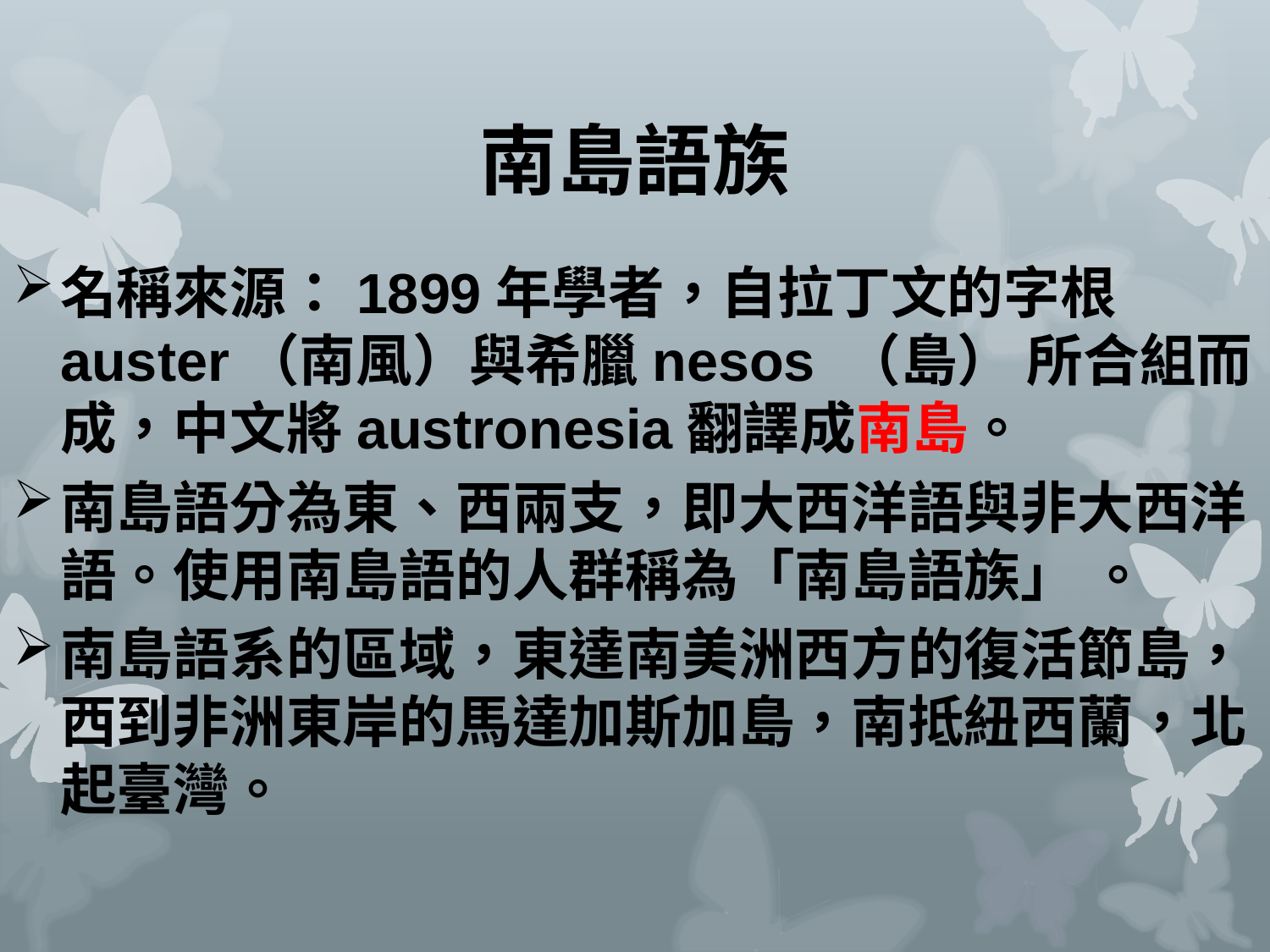

# 南島語族
名稱來源：1899年學者，自拉丁文的字根auster（南風）與希臘nesos （島） 所合組而成，中文將austronesia翻譯成南島。
南島語分為東、西兩支，即大西洋語與非大西洋語。使用南島語的人群稱為「南島語族」 。
南島語系的區域，東達南美洲西方的復活節島，西到非洲東岸的馬達加斯加島，南抵紐西蘭，北起臺灣。